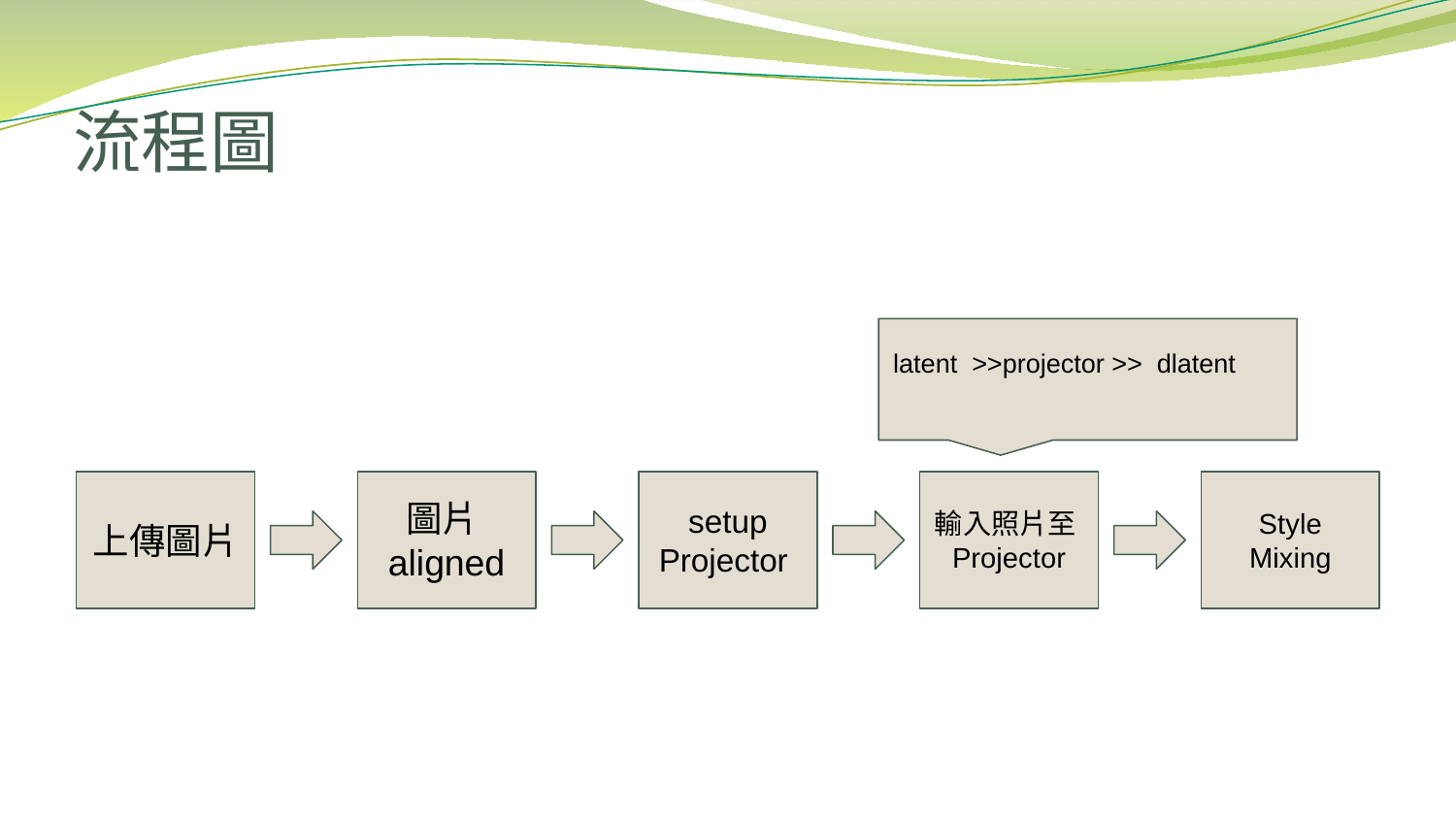

# 流程圖
latent  >>projector >>  dlatent

上傳圖片
圖片aligned
setup Projector
輸入照片至Projector
Style Mixing